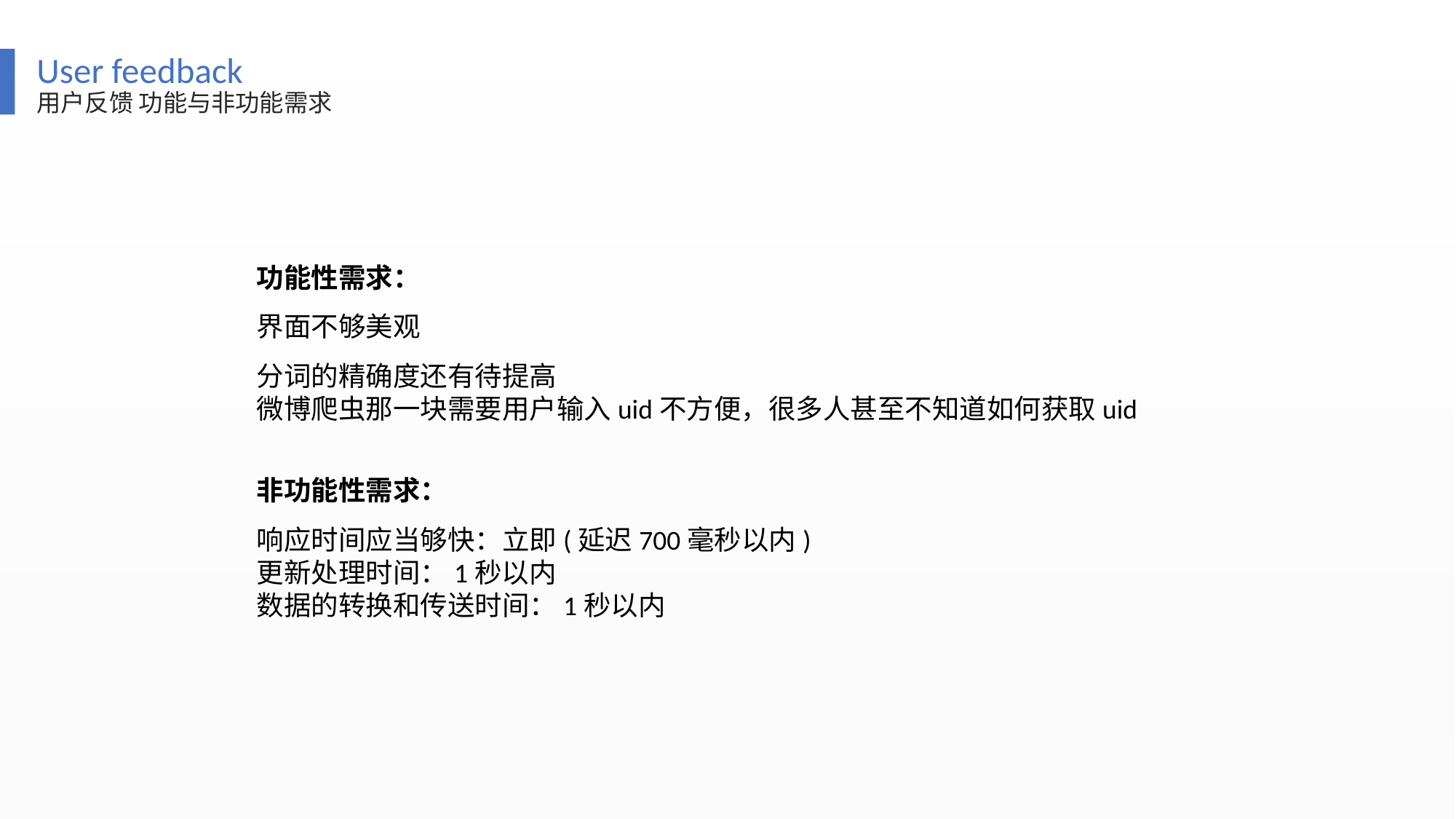

User feedback
用户反馈 功能与非功能需求

功能性需求：
界面不够美观
分词的精确度还有待提高
微博爬虫那一块需要用户输入uid不方便，很多人甚至不知道如何获取uid

非功能性需求：
响应时间应当够快：立即(延迟700毫秒以内)
更新处理时间：1秒以内
数据的转换和传送时间：1秒以内